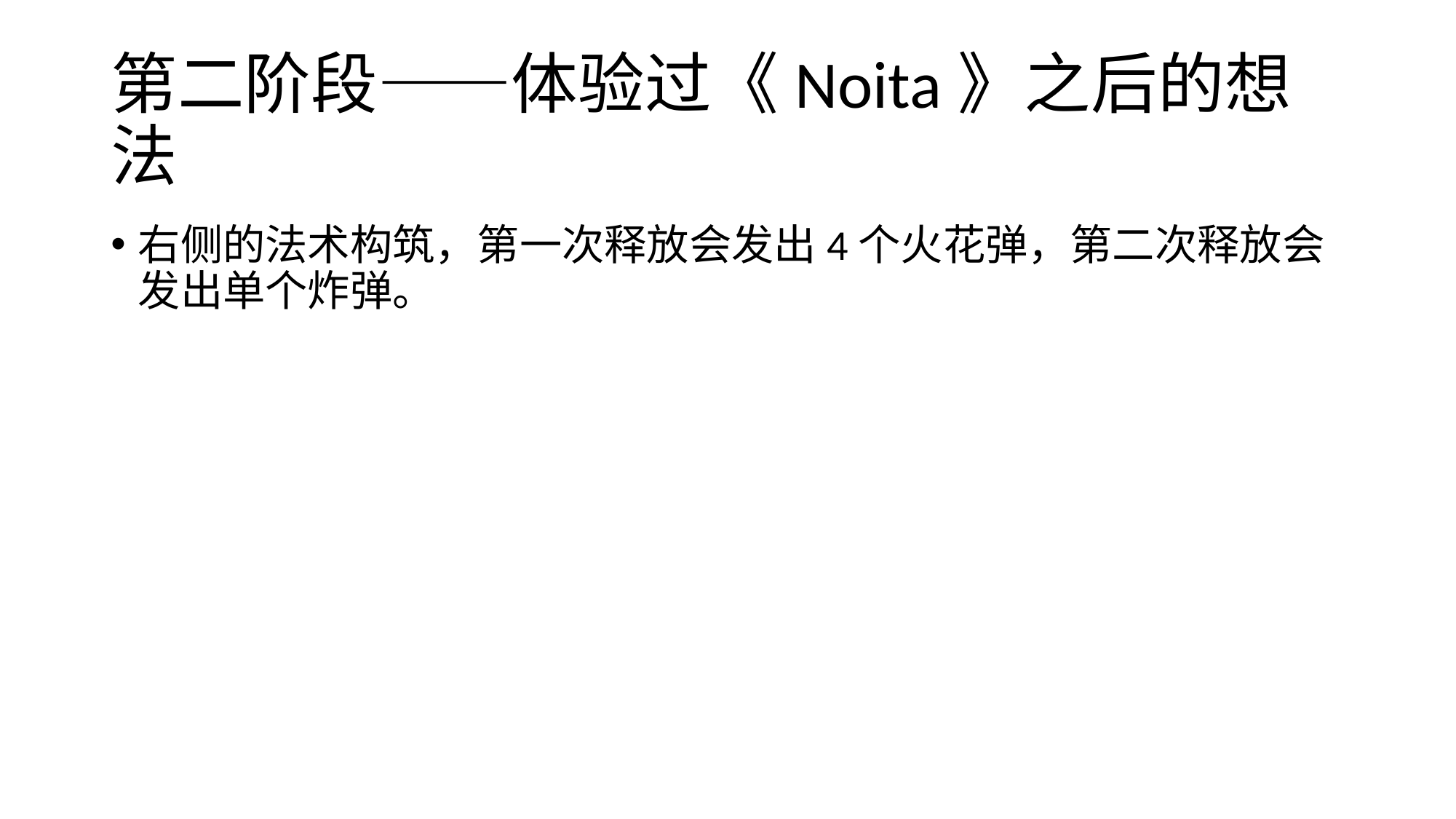

# 第二阶段——体验过《Noita》之后的想法
右侧的法术构筑，第一次释放会发出4个火花弹，第二次释放会发出单个炸弹。